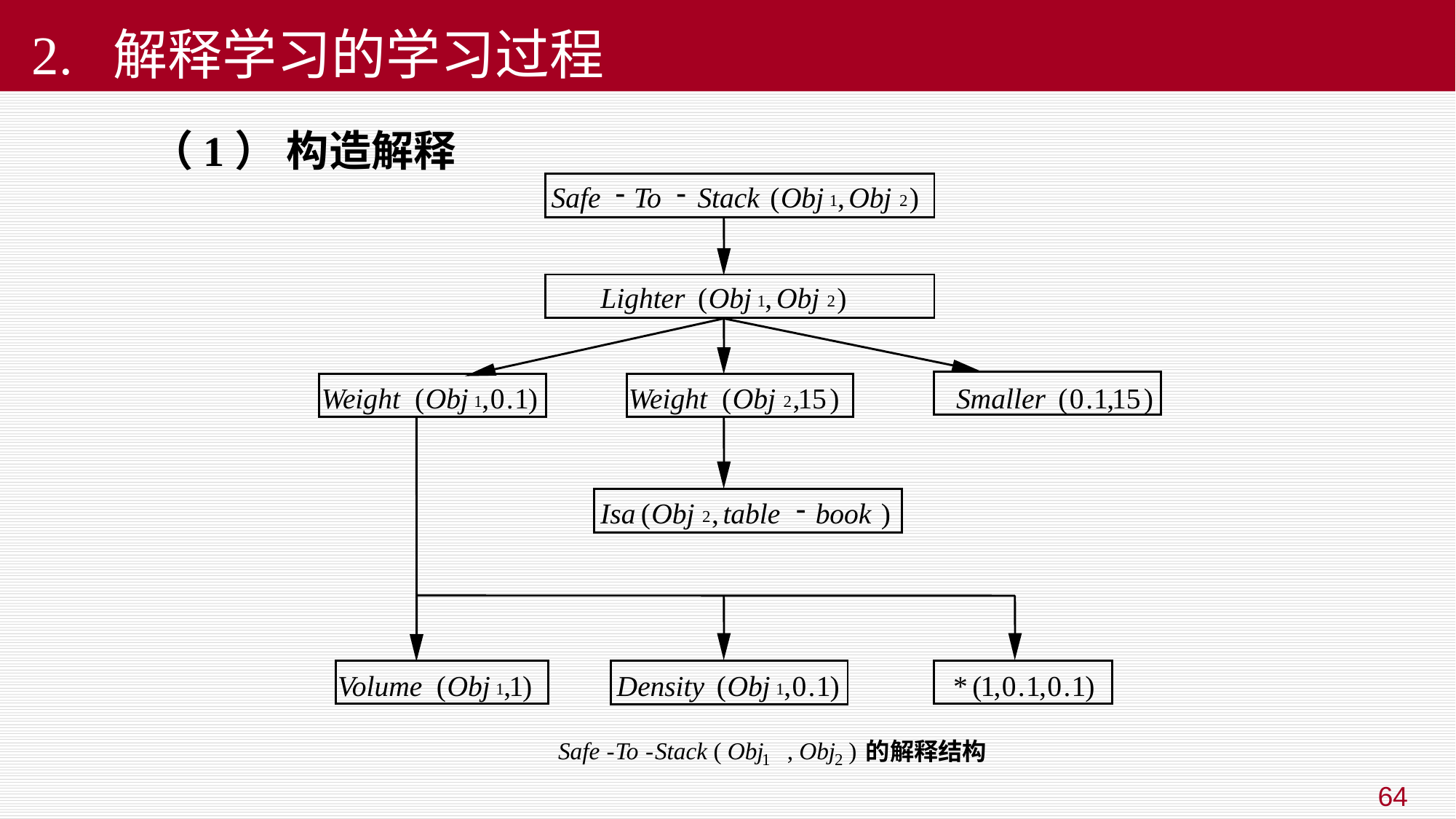

# 2.  解释学习的学习过程
 （1） 构造解释

−
−
Safe
To
Stack
(
Obj
,
Obj
)
1
2

Lighter
(
Obj
,
Obj
)
1
2

Weight
(
Obj
,
0
.
1
)
1
Weight
(
Obj
,
15
)
2
Smaller
(
0
.
1
,
15
)

−
Isa
(
Obj
,
table
book
)
2

Volume
(
Obj
,
1
)
1
Density
(
Obj
,
0
.
1
)
1
*
(
1
,
0
.
1
,
0
.
1
)

Safe
-
To
-
Stack ( Obj
, Obj
)
的解释结构
1
2
64